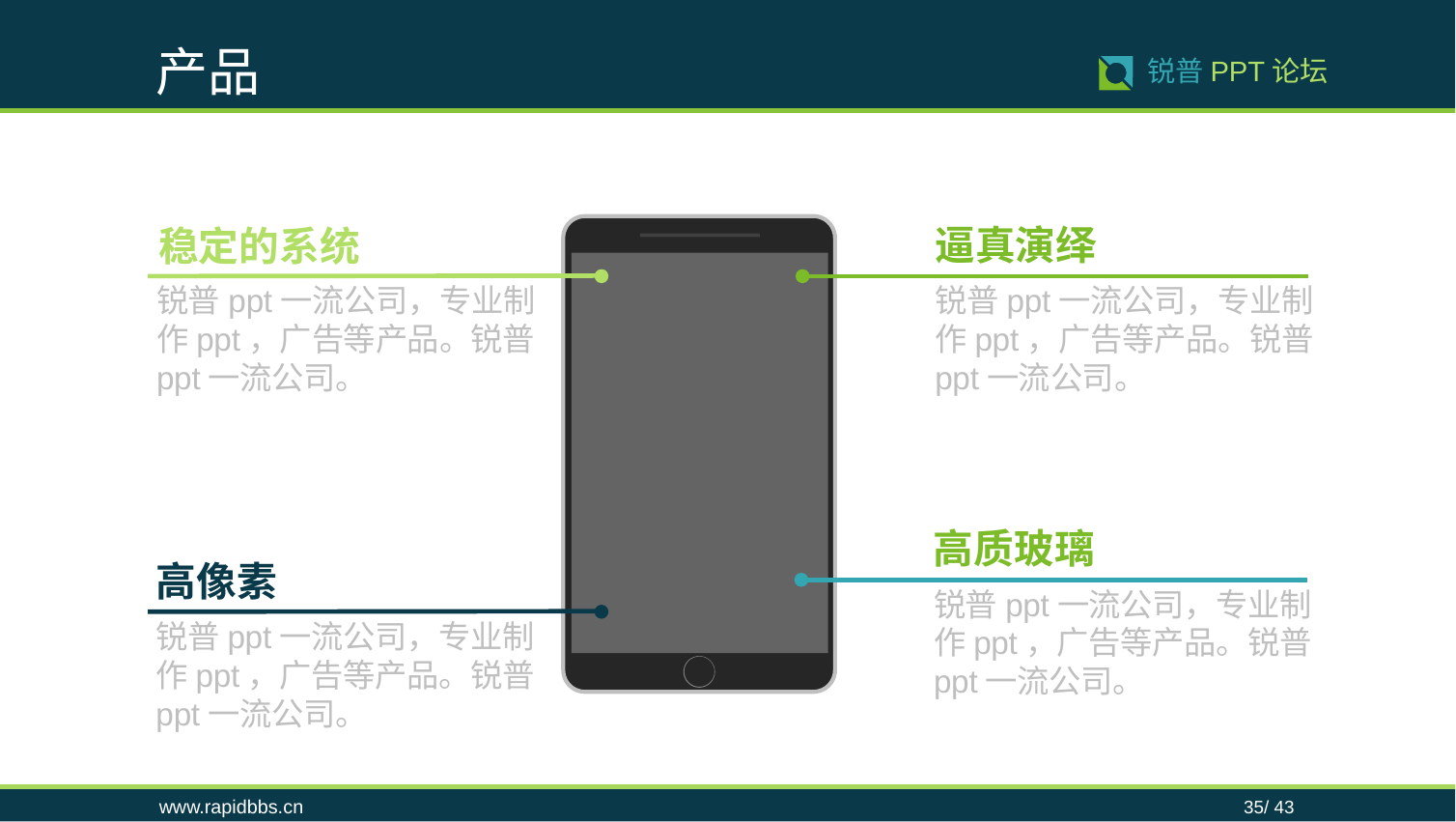

产品

35/ 43

锐普PPT论坛
逼真演绎
稳定的系统

锐普ppt一流公司，专业制作ppt，广告等产品。锐普ppt一流公司。
锐普ppt一流公司，专业制作ppt，广告等产品。锐普ppt一流公司。

高质玻璃
高像素

锐普ppt一流公司，专业制作ppt，广告等产品。锐普ppt一流公司。

锐普ppt一流公司，专业制作ppt，广告等产品。锐普ppt一流公司。
www.rapidbbs.cn